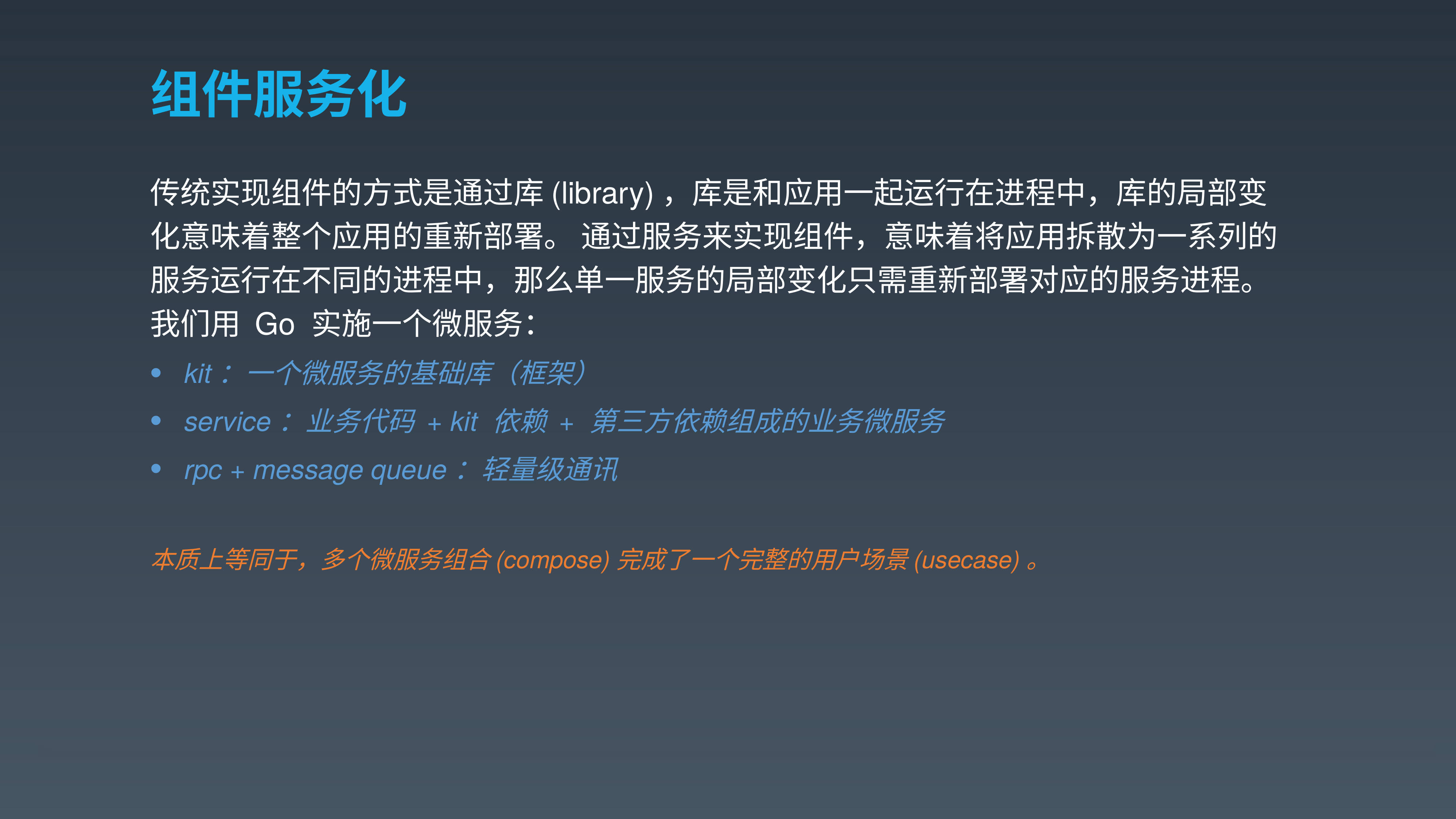

# 组件服务化
传统实现组件的方式是通过库(library)，库是和应用一起运行在进程中，库的局部变化意味着整个应用的重新部署。 通过服务来实现组件，意味着将应用拆散为一系列的服务运行在不同的进程中，那么单一服务的局部变化只需重新部署对应的服务进程。我们用 Go 实施一个微服务：
kit：一个微服务的基础库（框架）
service：业务代码 + kit 依赖 + 第三方依赖组成的业务微服务
rpc + message queue：轻量级通讯

本质上等同于，多个微服务组合(compose)完成了一个完整的用户场景(usecase)。